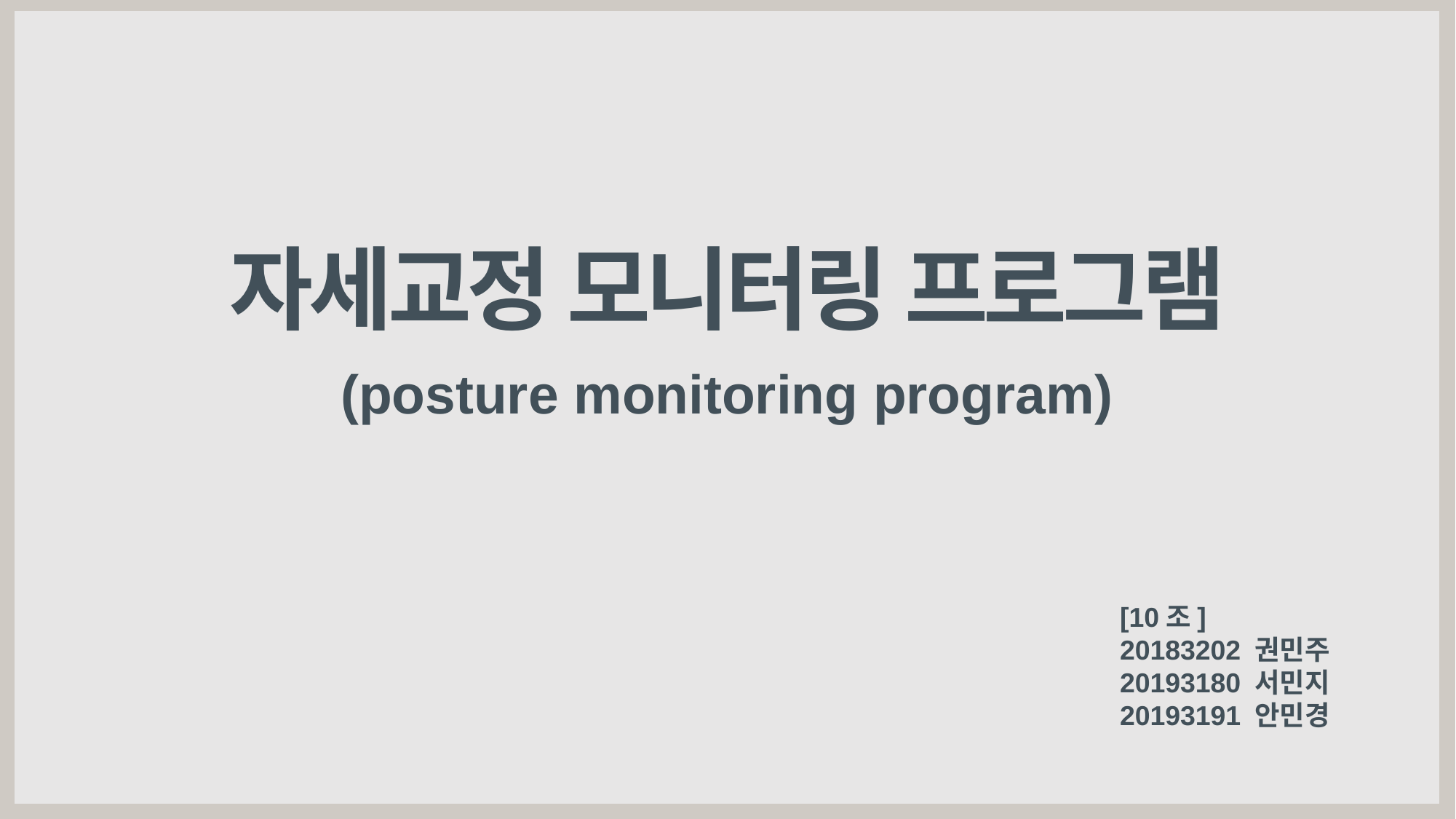

자세교정 모니터링 프로그램
(posture monitoring program)

[10조]
20183202 권민주
20193180 서민지
20193191 안민경